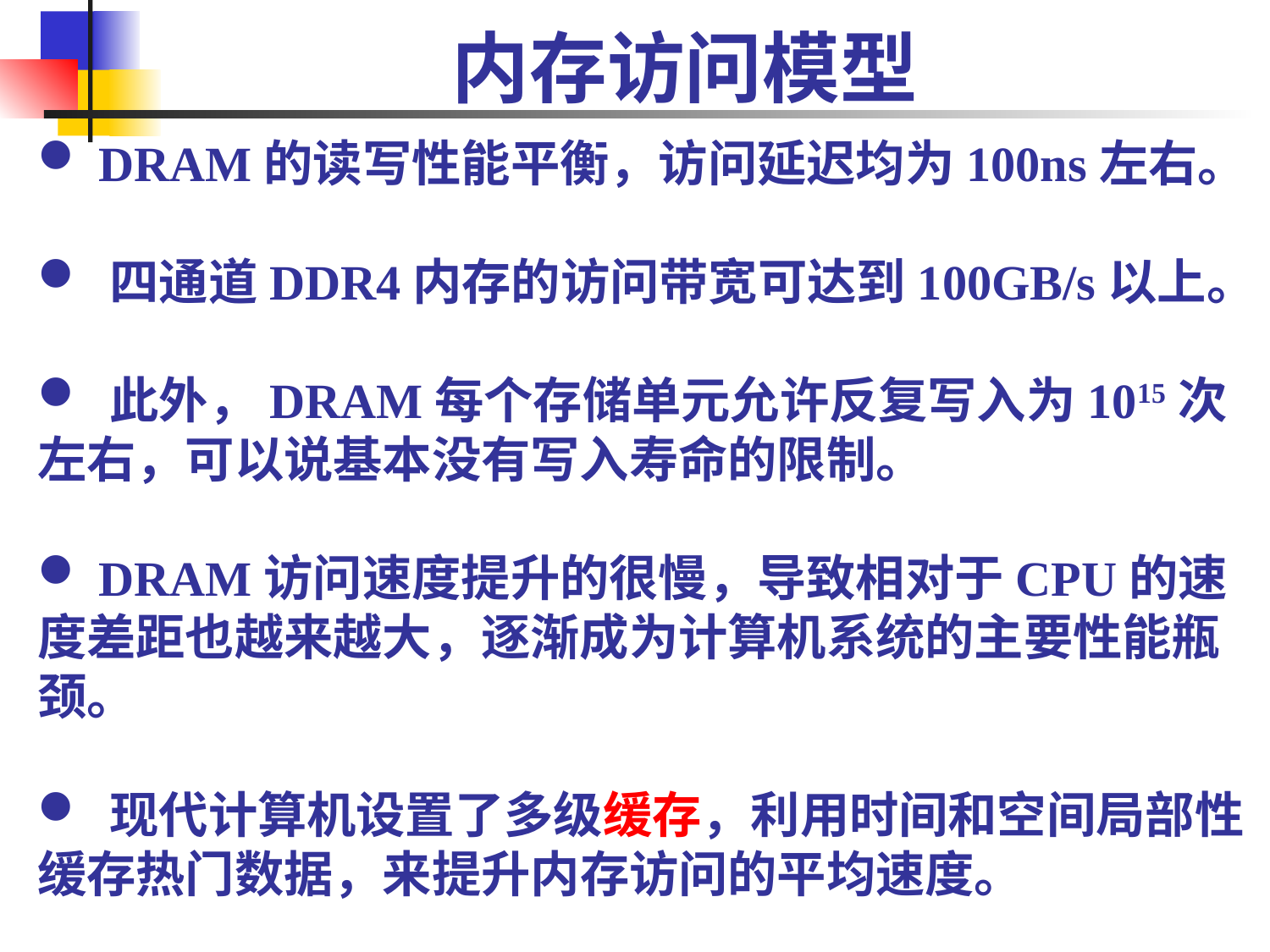

# 内存访问模型
 DRAM的读写性能平衡，访问延迟均为100ns左右。

 四通道DDR4内存的访问带宽可达到100GB/s以上。

 此外，DRAM每个存储单元允许反复写入为1015次左右，可以说基本没有写入寿命的限制。

 DRAM访问速度提升的很慢，导致相对于CPU的速度差距也越来越大，逐渐成为计算机系统的主要性能瓶颈。

 现代计算机设置了多级缓存，利用时间和空间局部性缓存热门数据，来提升内存访问的平均速度。